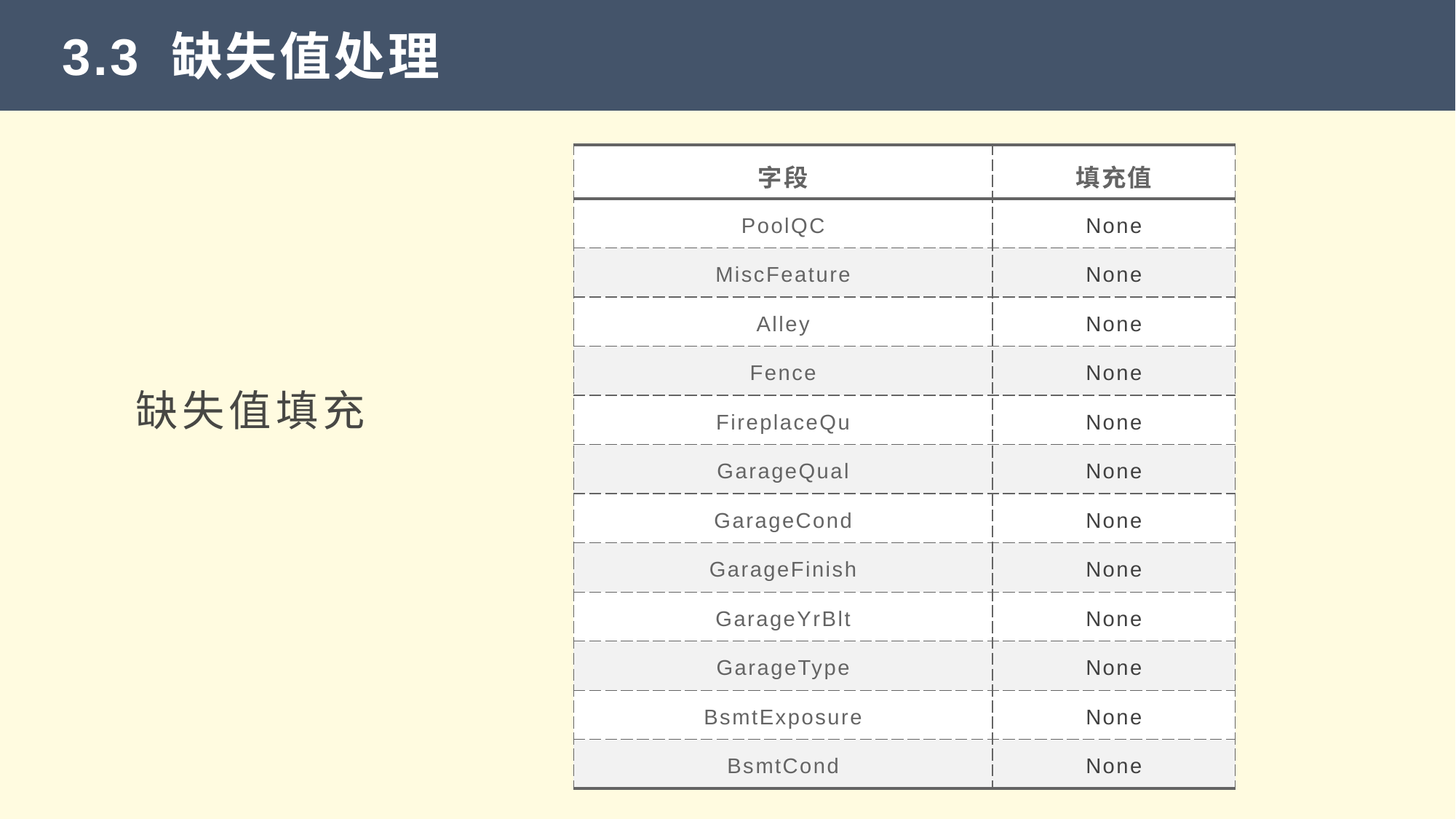

3.3 缺失值处理
| 字段 | 填充值 |
| --- | --- |
| PoolQC | None |
| MiscFeature | None |
| Alley | None |
| Fence | None |
| FireplaceQu | None |
| GarageQual | None |
| GarageCond | None |
| GarageFinish | None |
| GarageYrBlt | None |
| GarageType | None |
| BsmtExposure | None |
| BsmtCond | None |
缺失值填充